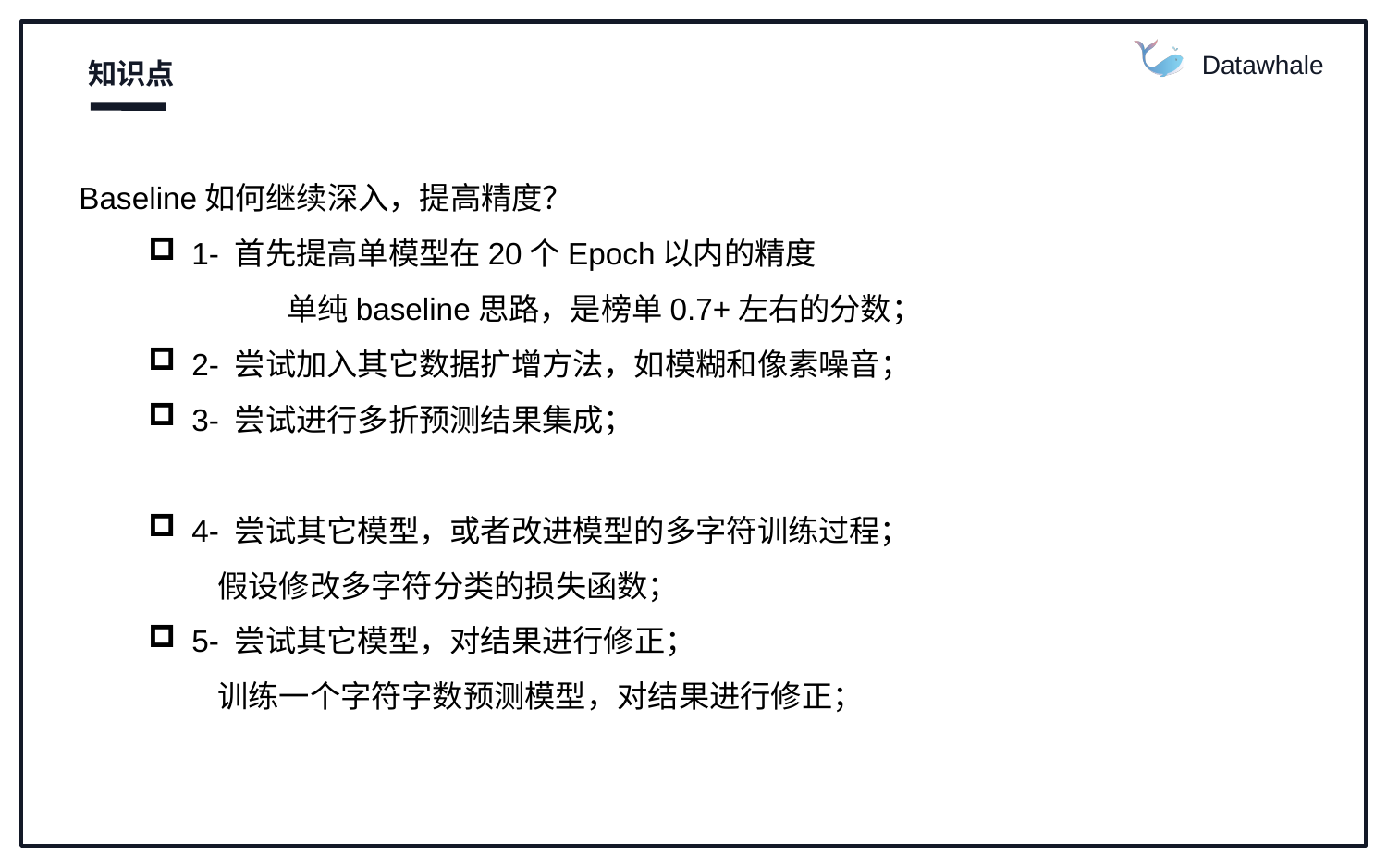

Datawhale

知识点

Baseline如何继续深入，提高精度？
1- 首先提高单模型在20个Epoch以内的精度
	单纯baseline思路，是榜单0.7+左右的分数；
2- 尝试加入其它数据扩增方法，如模糊和像素噪音；
3- 尝试进行多折预测结果集成；

4- 尝试其它模型，或者改进模型的多字符训练过程；
假设修改多字符分类的损失函数；
5- 尝试其它模型，对结果进行修正；
训练一个字符字数预测模型，对结果进行修正；